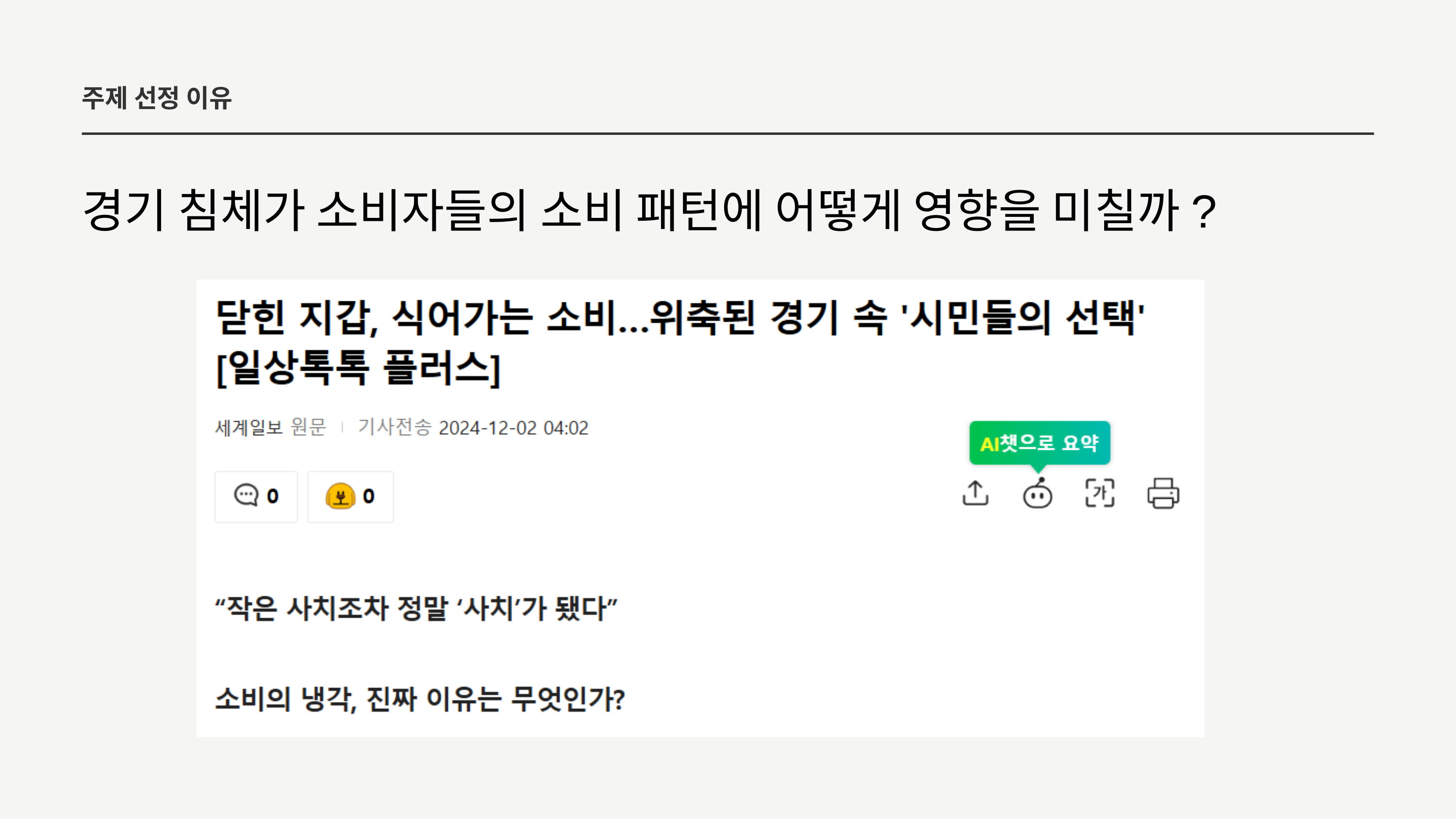

주제 선정 이유

경기 침체가 소비자들의 소비 패턴에 어떻게 영향을 미칠까?